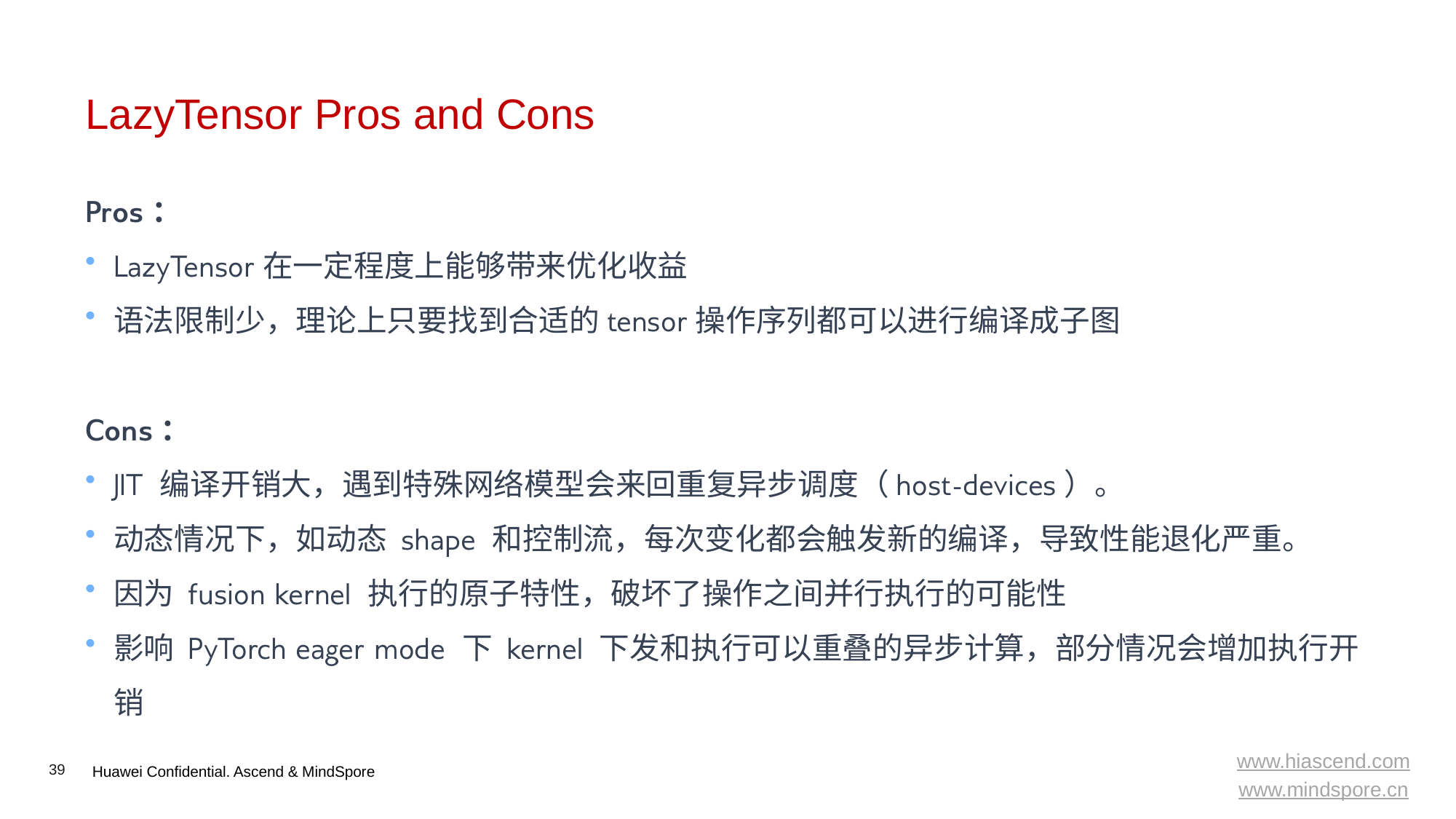

# LazyTensor Pros and Cons
Pros：
LazyTensor在一定程度上能够带来优化收益
语法限制少，理论上只要找到合适的tensor操作序列都可以进行编译成子图

Cons：
JIT 编译开销大，遇到特殊网络模型会来回重复异步调度（host-devices）。
动态情况下，如动态 shape 和控制流，每次变化都会触发新的编译，导致性能退化严重。
因为 fusion kernel 执行的原子特性，破坏了操作之间并行执行的可能性
影响 PyTorch eager mode 下 kernel 下发和执行可以重叠的异步计算，部分情况会增加执行开销